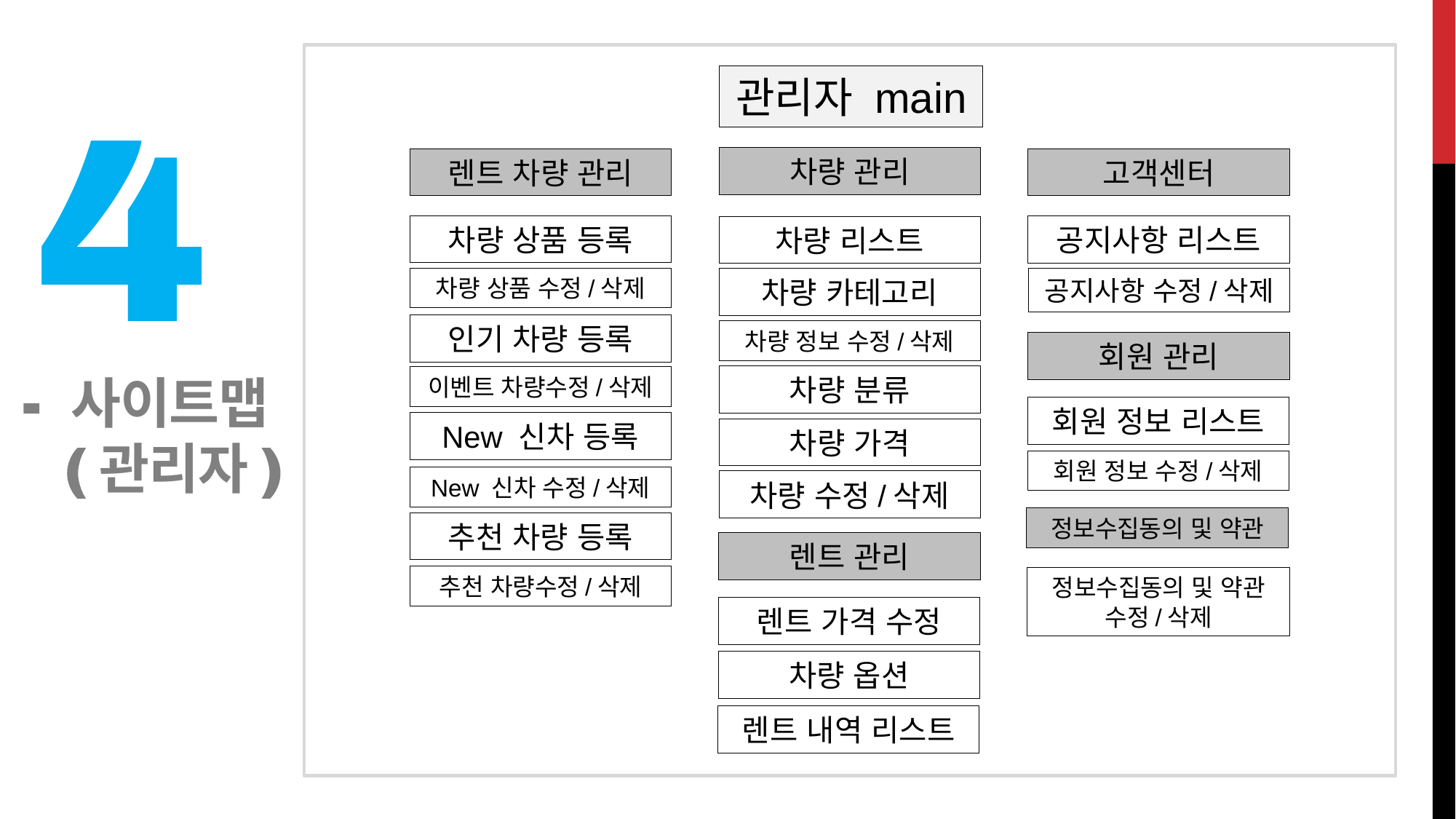

관리자 main
# 4
차량 관리
렌트 차량 관리
고객센터
차량 상품 등록
공지사항 리스트
차량 리스트
차량 상품 수정/삭제
차량 카테고리
공지사항 수정/삭제
인기 차량 등록
차량 정보 수정/삭제
회원 관리
차량 분류
이벤트 차량수정/삭제
회원 정보 리스트
New 신차 등록
차량 가격
회원 정보 수정/삭제
- 사이트맵
  (관리자)
New 신차 수정/삭제
차량 수정/삭제
정보수집동의 및 약관
추천 차량 등록
렌트 관리
추천 차량수정/삭제
정보수집동의 및 약관
수정/삭제
렌트 가격 수정
차량 옵션
렌트 내역 리스트